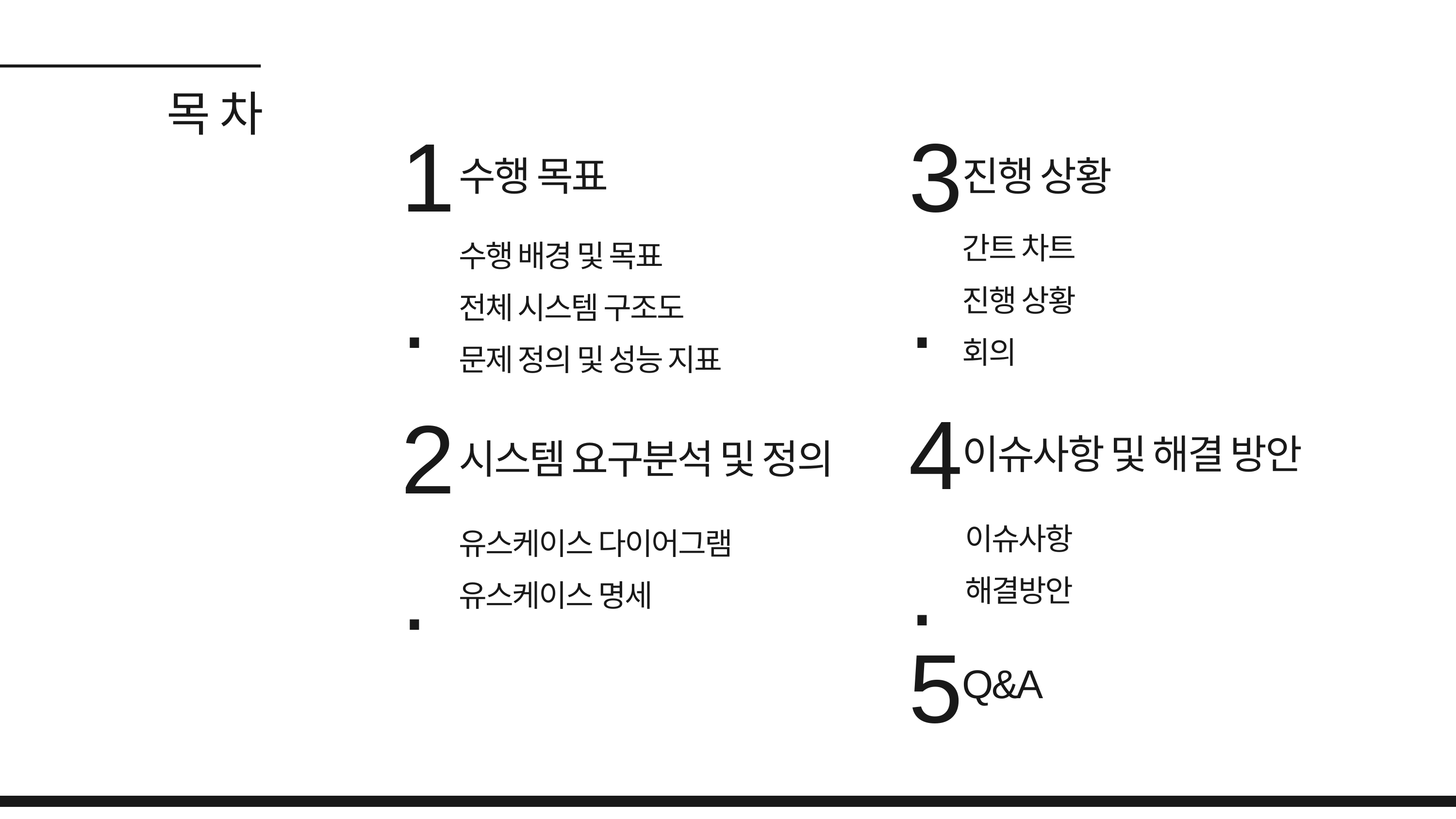

목 차
1.
3.
수행 목표
진행 상황
간트 차트
진행 상황
회의
수행 배경 및 목표
전체 시스템 구조도
문제 정의 및 성능 지표
4.
2.
이슈사항 및 해결 방안
시스템 요구분석 및 정의
이슈사항
해결방안
유스케이스 다이어그램
유스케이스 명세
5.
Q&A